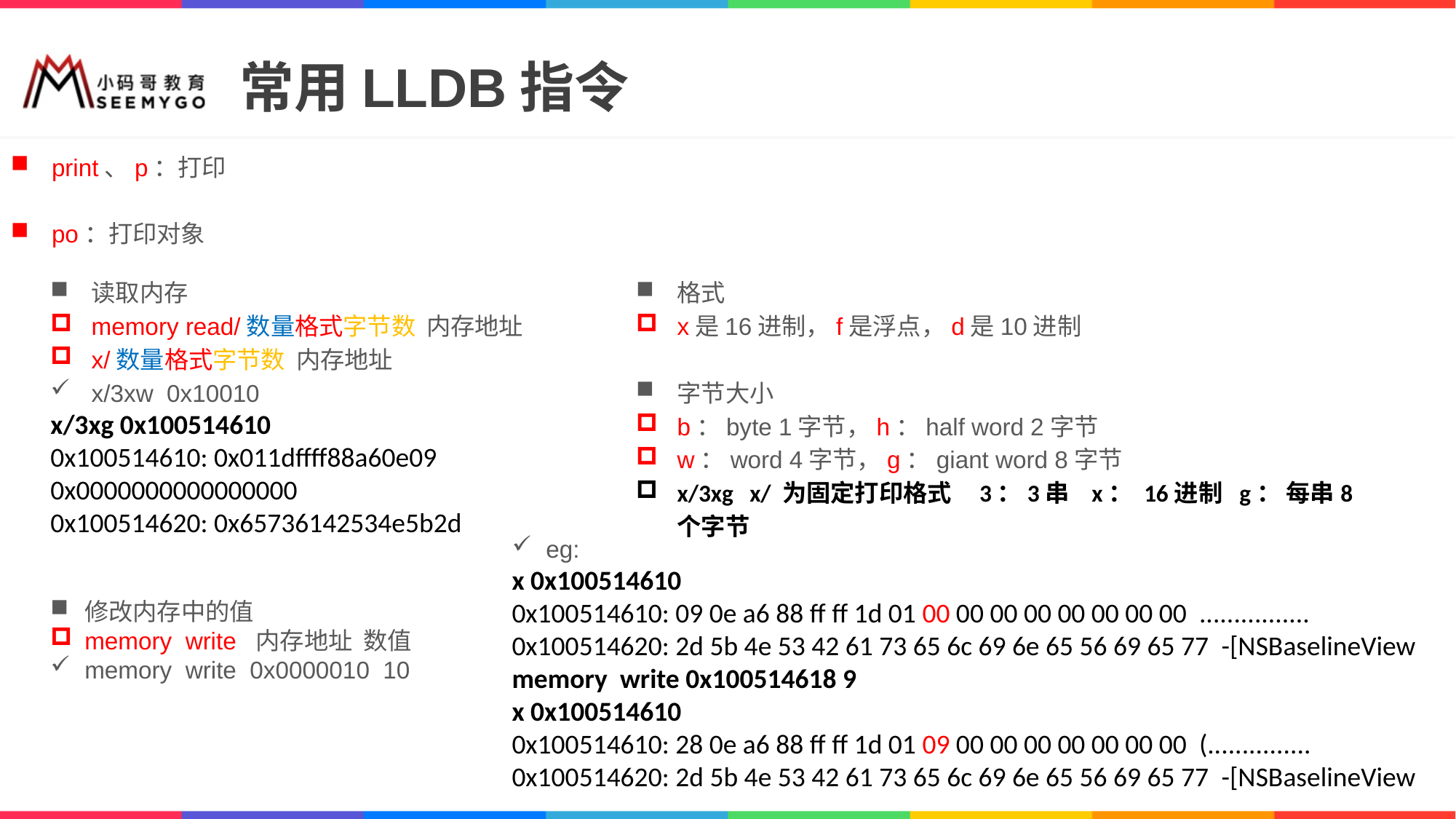

# 常用LLDB指令
print、p：打印

po：打印对象
读取内存
memory read/数量格式字节数  内存地址
x/数量格式字节数  内存地址
x/3xw  0x10010
x/3xg 0x100514610
0x100514610: 0x011dffff88a60e09 0x0000000000000000
0x100514620: 0x65736142534e5b2d

格式
x是16进制，f是浮点，d是10进制

字节大小
b：byte 1字节，h：half word 2字节
w：word 4字节，g：giant word 8字节
x/3xg   x/ 为固定打印格式    3：3串   x： 16进制  g： 每串8个字节
eg:
x 0x100514610
0x100514610: 09 0e a6 88 ff ff 1d 01 00 00 00 00 00 00 00 00  ................
0x100514620: 2d 5b 4e 53 42 61 73 65 6c 69 6e 65 56 69 65 77  -[NSBaselineView
memory  write 0x100514618 9
x 0x100514610
0x100514610: 28 0e a6 88 ff ff 1d 01 09 00 00 00 00 00 00 00  (...............
0x100514620: 2d 5b 4e 53 42 61 73 65 6c 69 6e 65 56 69 65 77  -[NSBaselineView

修改内存中的值
memory  write  内存地址  数值
memory  write  0x0000010  10